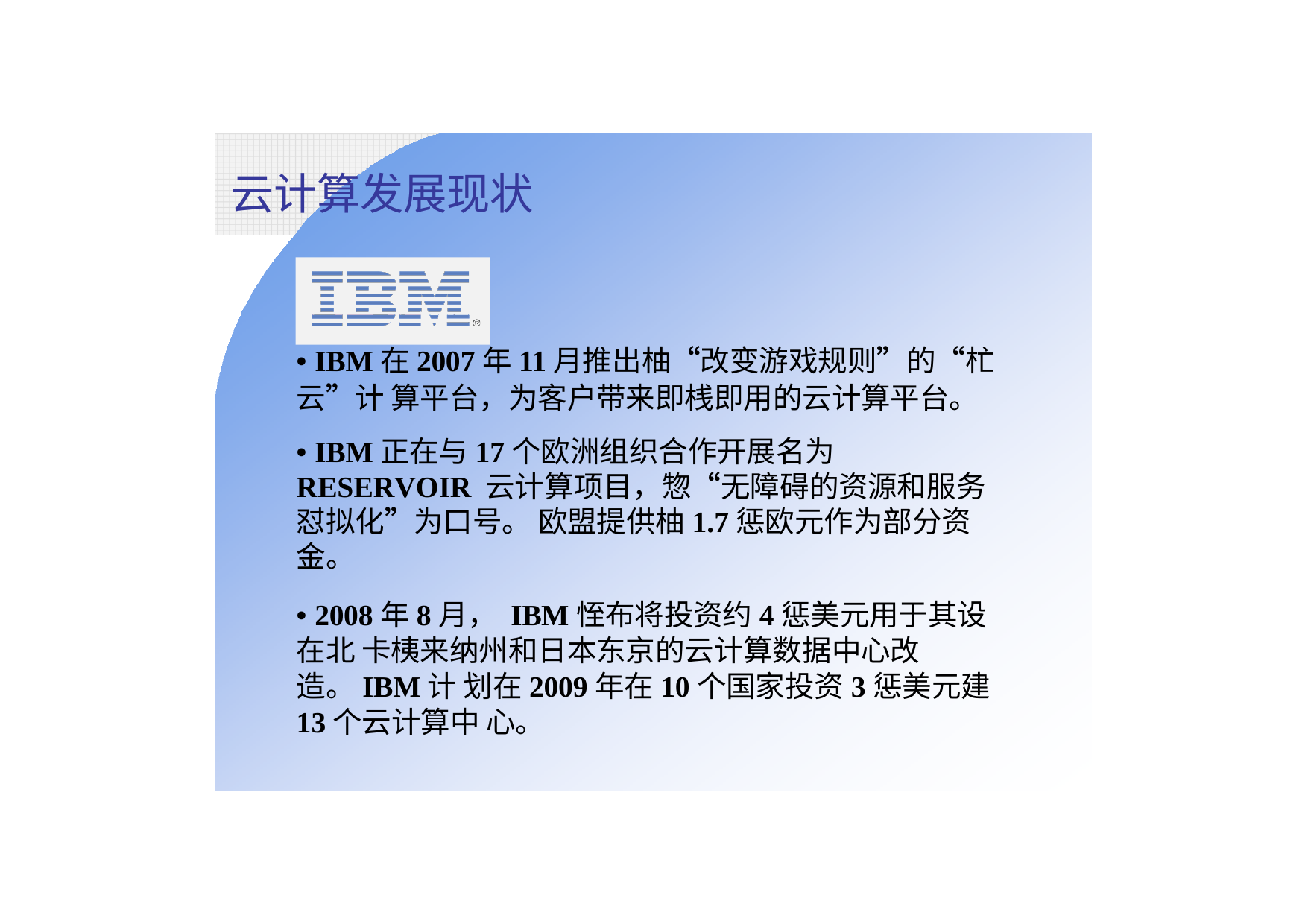

云计算发展现状

• IBM在2007年11月推出柚“改变游戏规则”的“杧云”计 算平台，为客户带来即桟即用的云计算平台。
• IBM正在与17个欧洲组织合作开展名为RESERVOIR 云计算项目，惣“无障碍的资源和服务怼拟化”为口号。 欧盟提供柚1.7惩欧元作为部分资金。
• 2008年8月， IBM恎布将投资约4惩美元用于其设在北 卡桋来纳州和日本东京的云计算数据中心改造。IBM计 划在2009年在10个国家投资3惩美元建13个云计算中 心。